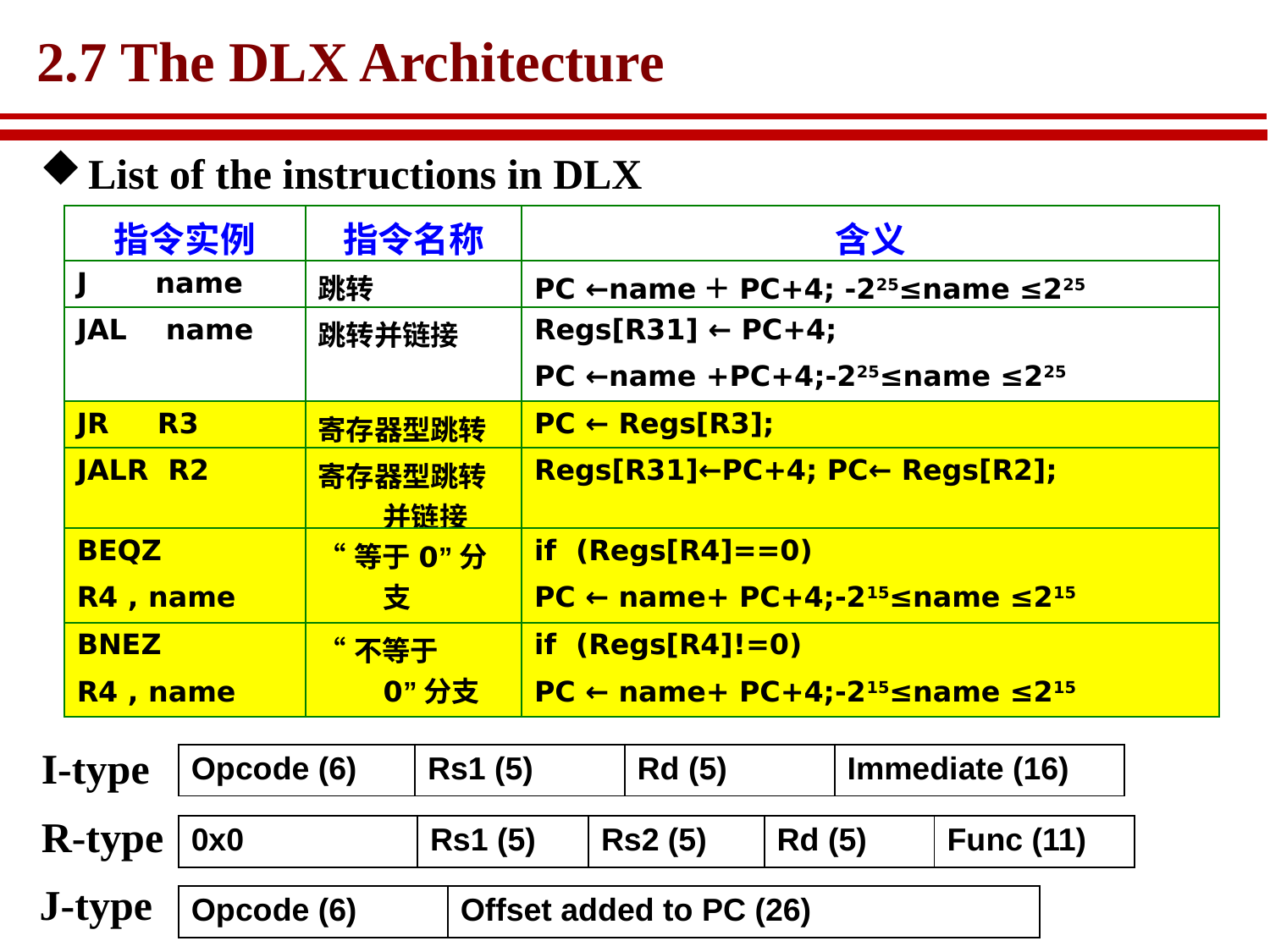

# 2.7 The DLX Architecture
List of the instructions in DLX
| 指令实例 | 指令名称 | 含义 |
| --- | --- | --- |
| J name | 跳转 | PC ←name＋PC+4; -225≤name ≤225 |
| JAL name | 跳转并链接 | Regs[R31] ← PC+4; PC ←name +PC+4;-225≤name ≤225 |
| JR R3 | 寄存器型跳转 | PC ← Regs[R3]; |
| JALR R2 | 寄存器型跳转并链接 | Regs[R31]←PC+4; PC← Regs[R2]; |
| BEQZ R4 , name | “等于0”分支 | if (Regs[R4]==0) PC ← name+ PC+4;-215≤name ≤215 |
| BNEZ R4 , name | “不等于0”分支 | if (Regs[R4]!=0) PC ← name+ PC+4;-215≤name ≤215 |
I-type
| Opcode (6) | Rs1 (5) | Rd (5) | Immediate (16) |
| --- | --- | --- | --- |
R-type
| 0x0 | Rs1 (5) | Rs2 (5) | Rd (5) | Func (11) |
| --- | --- | --- | --- | --- |
J-type
| Opcode (6) | Offset added to PC (26) |
| --- | --- |